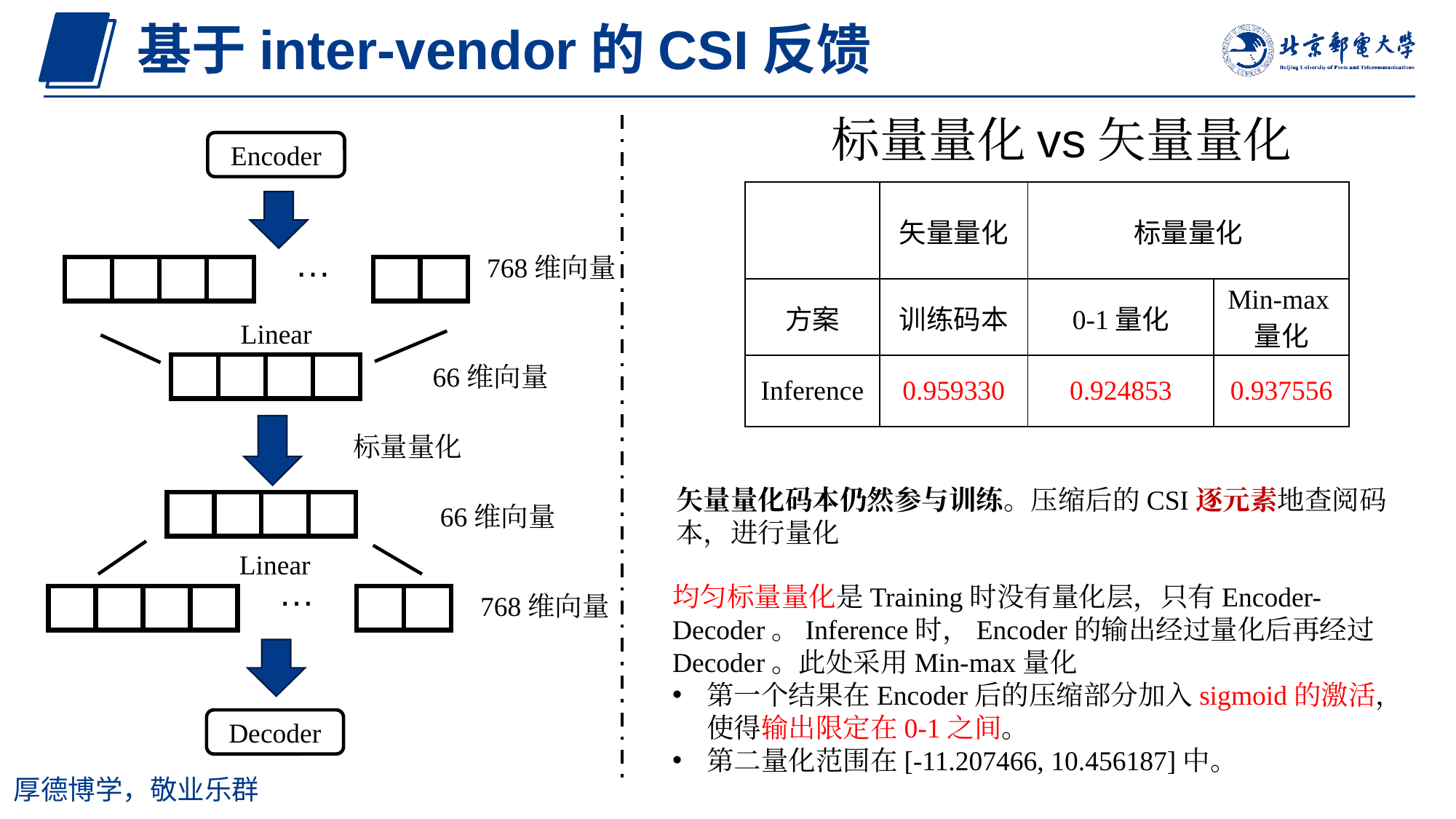

基于inter-vendor的CSI反馈

…

标量量化vs矢量量化
Encoder
|  | 矢量量化 | 标量量化 |  |
| --- | --- | --- | --- |
| 方案 | 训练码本 | 0-1量化 | Min-max量化 |
| Inference | 0.959330 | 0.924853 | 0.937556 |

768维向量

Linear
66维向量

…

标量量化
矢量量化码本仍然参与训练。压缩后的CSI逐元素地查阅码本，进行量化
66维向量
Linear
均匀标量量化是Training时没有量化层，只有Encoder-Decoder。Inference时，Encoder的输出经过量化后再经过Decoder。此处采用Min-max量化
第一个结果在Encoder后的压缩部分加入sigmoid的激活，使得输出限定在0-1之间。
第二量化范围在[-11.207466, 10.456187]中。
768维向量

Decoder